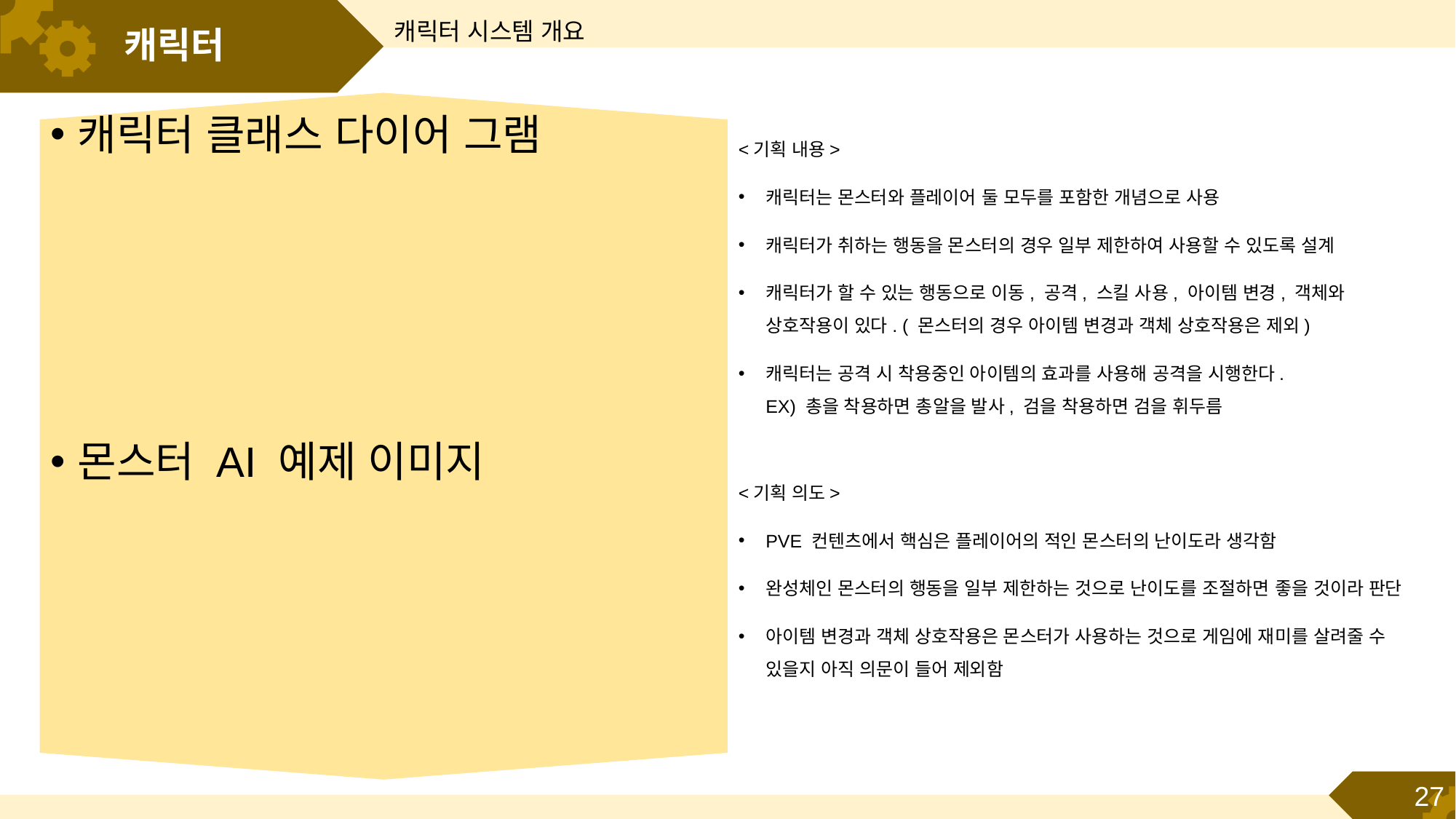

캐릭터 시스템 개요
# 캐릭터
캐릭터 클래스 다이어 그램
<기획 내용>
캐릭터는 몬스터와 플레이어 둘 모두를 포함한 개념으로 사용
캐릭터가 취하는 행동을 몬스터의 경우 일부 제한하여 사용할 수 있도록 설계
캐릭터가 할 수 있는 행동으로 이동, 공격, 스킬 사용, 아이템 변경, 객체와 상호작용이 있다. ( 몬스터의 경우 아이템 변경과 객체 상호작용은 제외)
캐릭터는 공격 시 착용중인 아이템의 효과를 사용해 공격을 시행한다.
EX) 총을 착용하면 총알을 발사, 검을 착용하면 검을 휘두름
몬스터 AI 예제 이미지
<기획 의도>
PVE 컨텐츠에서 핵심은 플레이어의 적인 몬스터의 난이도라 생각함
완성체인 몬스터의 행동을 일부 제한하는 것으로 난이도를 조절하면 좋을 것이라 판단
아이템 변경과 객체 상호작용은 몬스터가 사용하는 것으로 게임에 재미를 살려줄 수 있을지 아직 의문이 들어 제외함

27